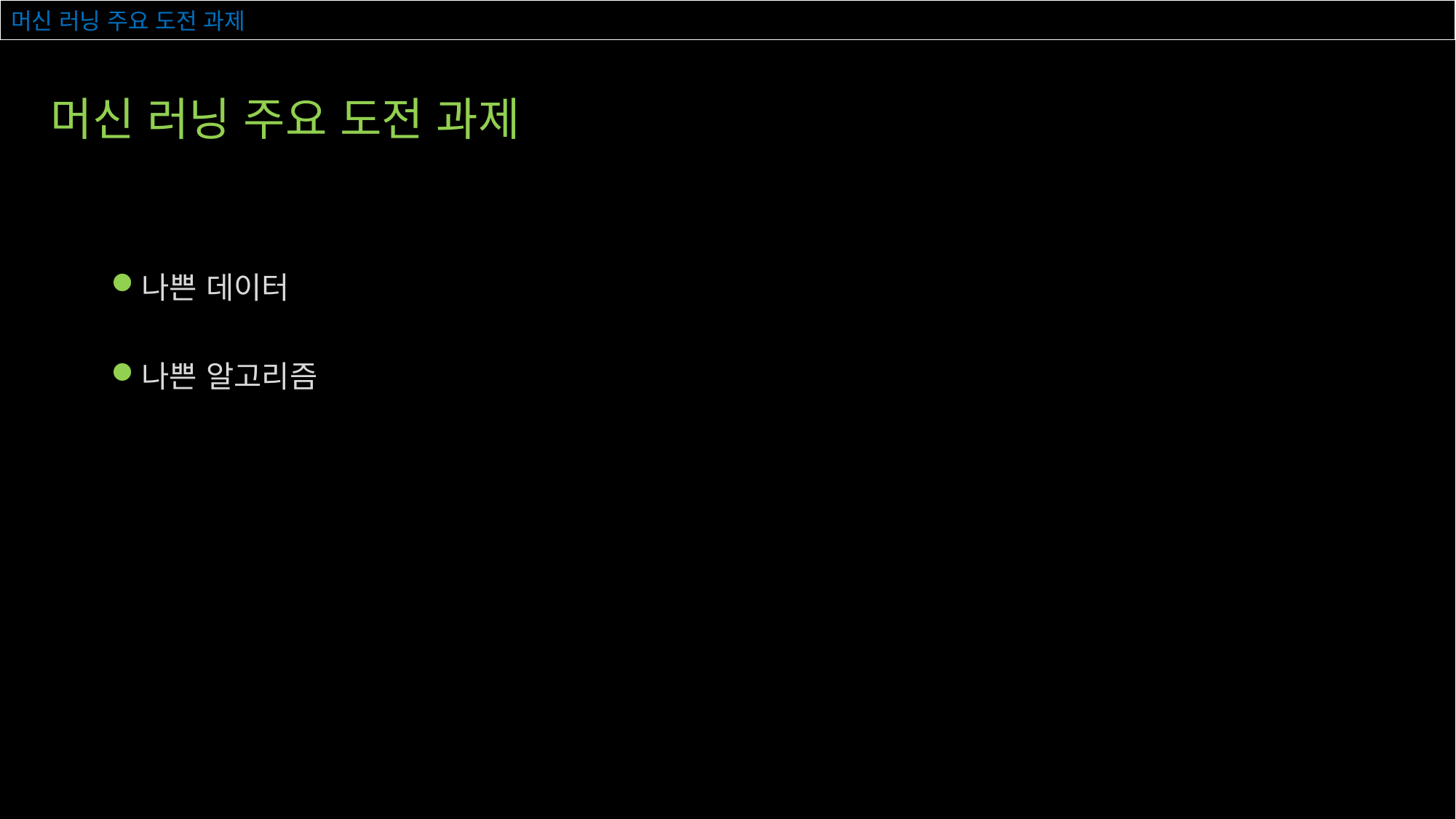

# 머신 러닝 주요 도전 과제
머신 러닝 주요 도전 과제
나쁜 데이터
나쁜 알고리즘